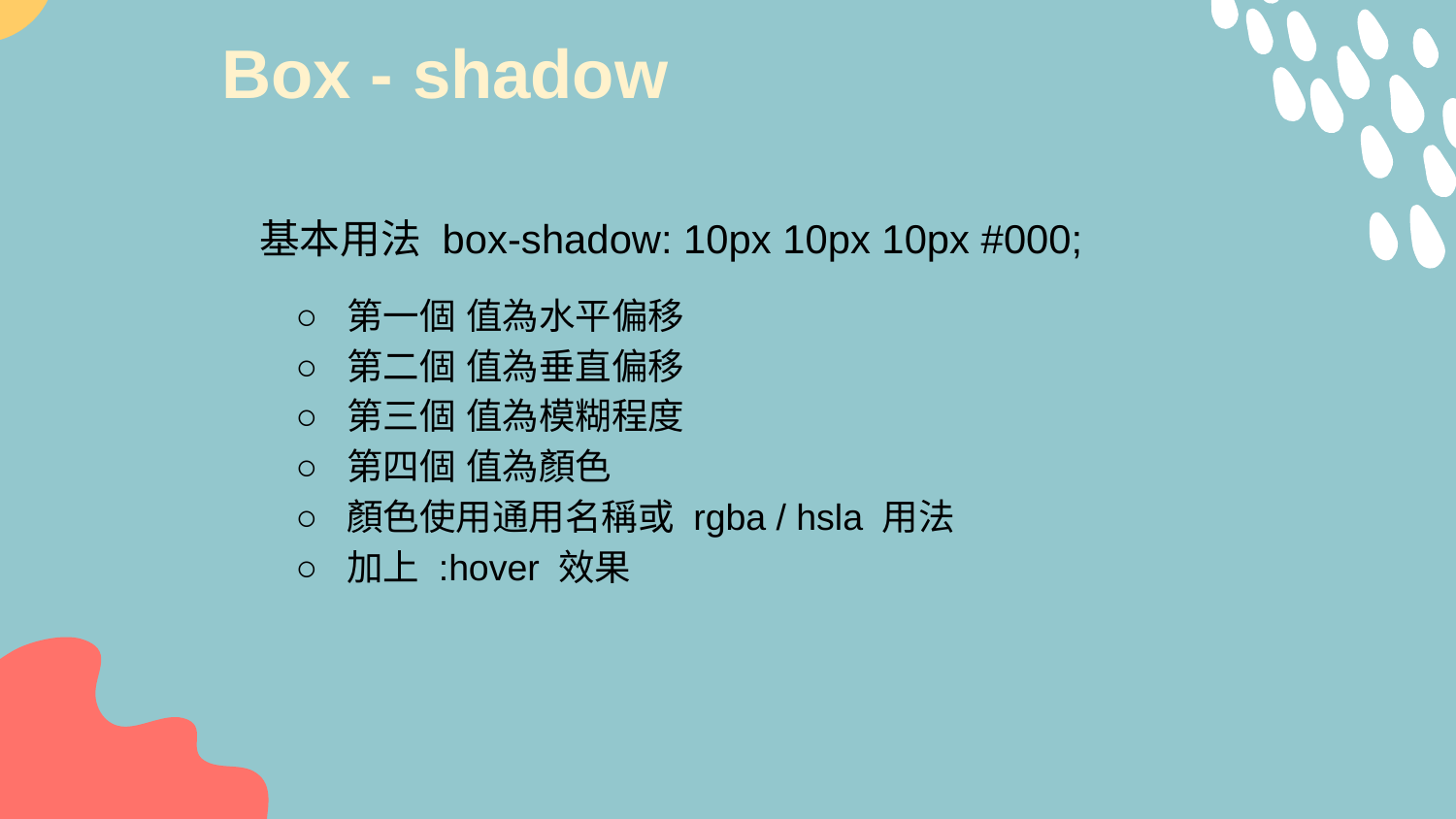

# Box - shadow

基本用法 box-shadow: 10px 10px 10px #000;
○  第一個 值為水平偏移
○  第二個 值為垂直偏移
○  第三個 值為模糊程度
○  第四個 值為顏色
○  顏色使用通用名稱或 rgba / hsla 用法
○  加上 :hover 效果